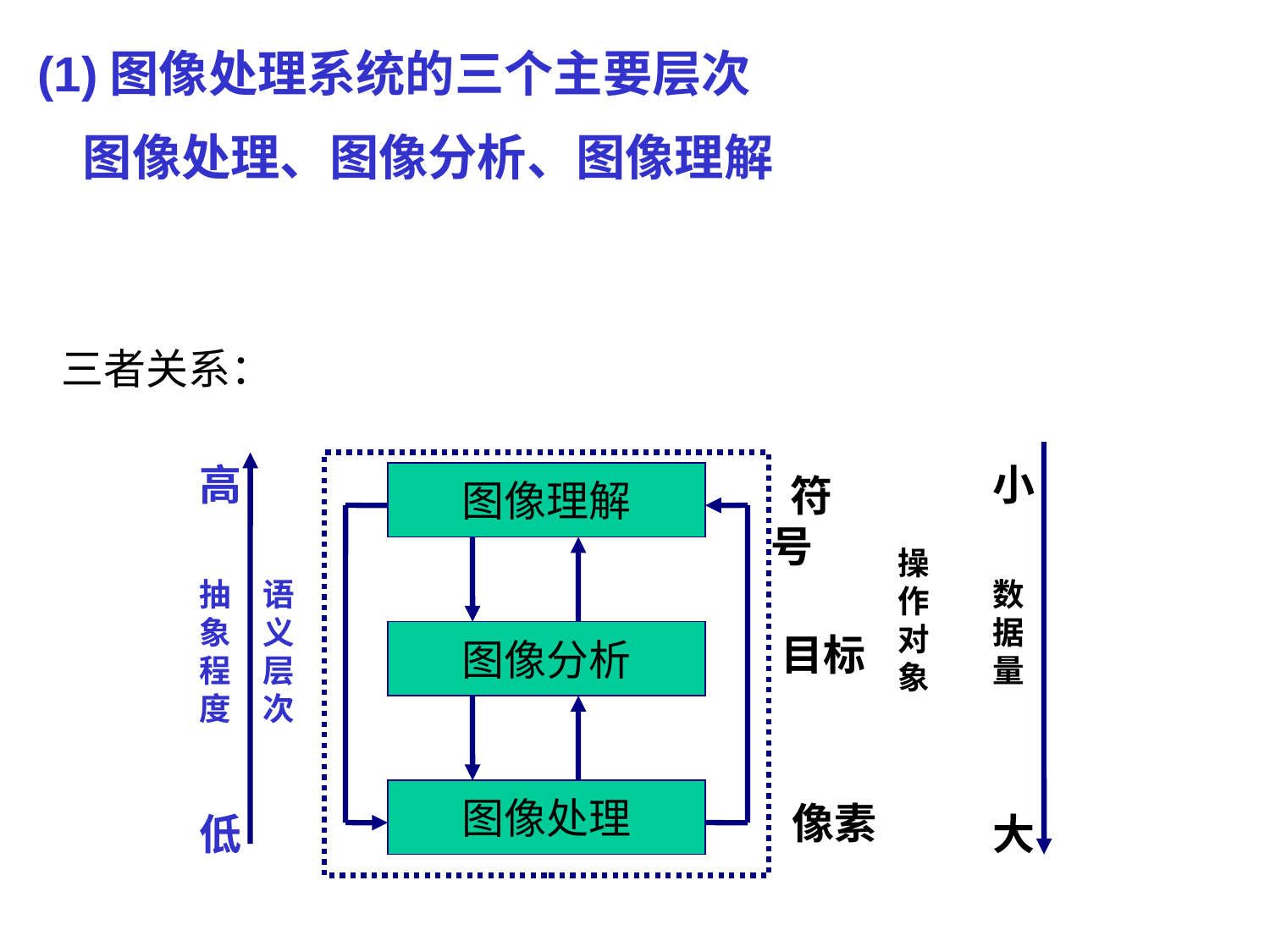

(1)图像处理系统的三个主要层次
   图像处理、图像分析、图像理解
三者关系：

高

图像理解

图像分析

图像处理

 符号
操作对象
目标
像素
小
抽象程度
语义层次
数据量
低
大